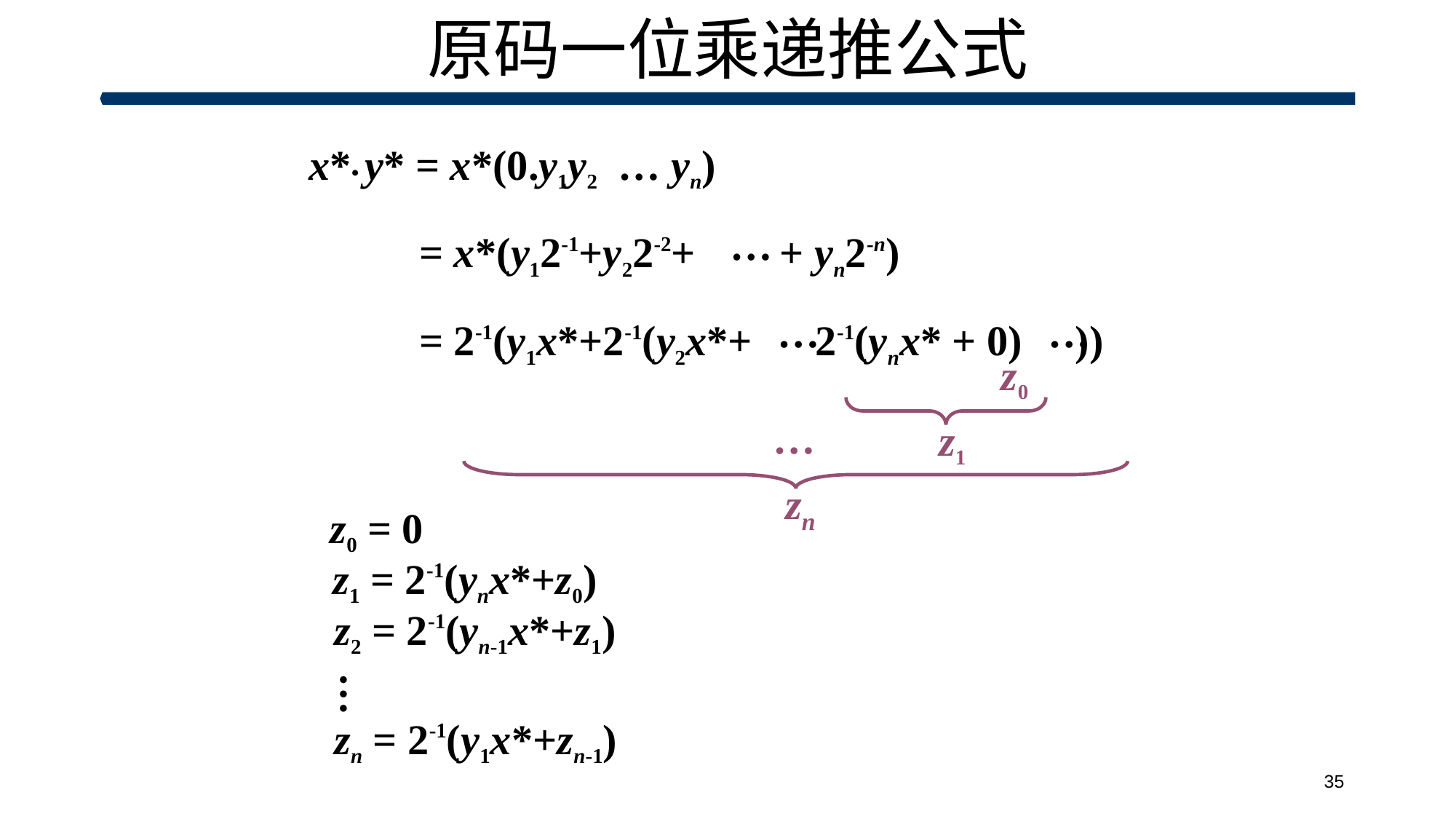

# 原码一位乘递推公式
x*• y* = x*(0.y1y2       yn)
…
…
= x*(y12-1+y22-2+        + yn2-n)
…
…
= 2-1(y1x*+2-1(y2x*+      2-1(ynx* + 0)     ))
z0

z1
…

zn
z0 = 0
z1 = 2-1(ynx*+z0)
z2 = 2-1(yn-1x*+z1)
zn = 2-1(y1x*+zn-1)
…
35